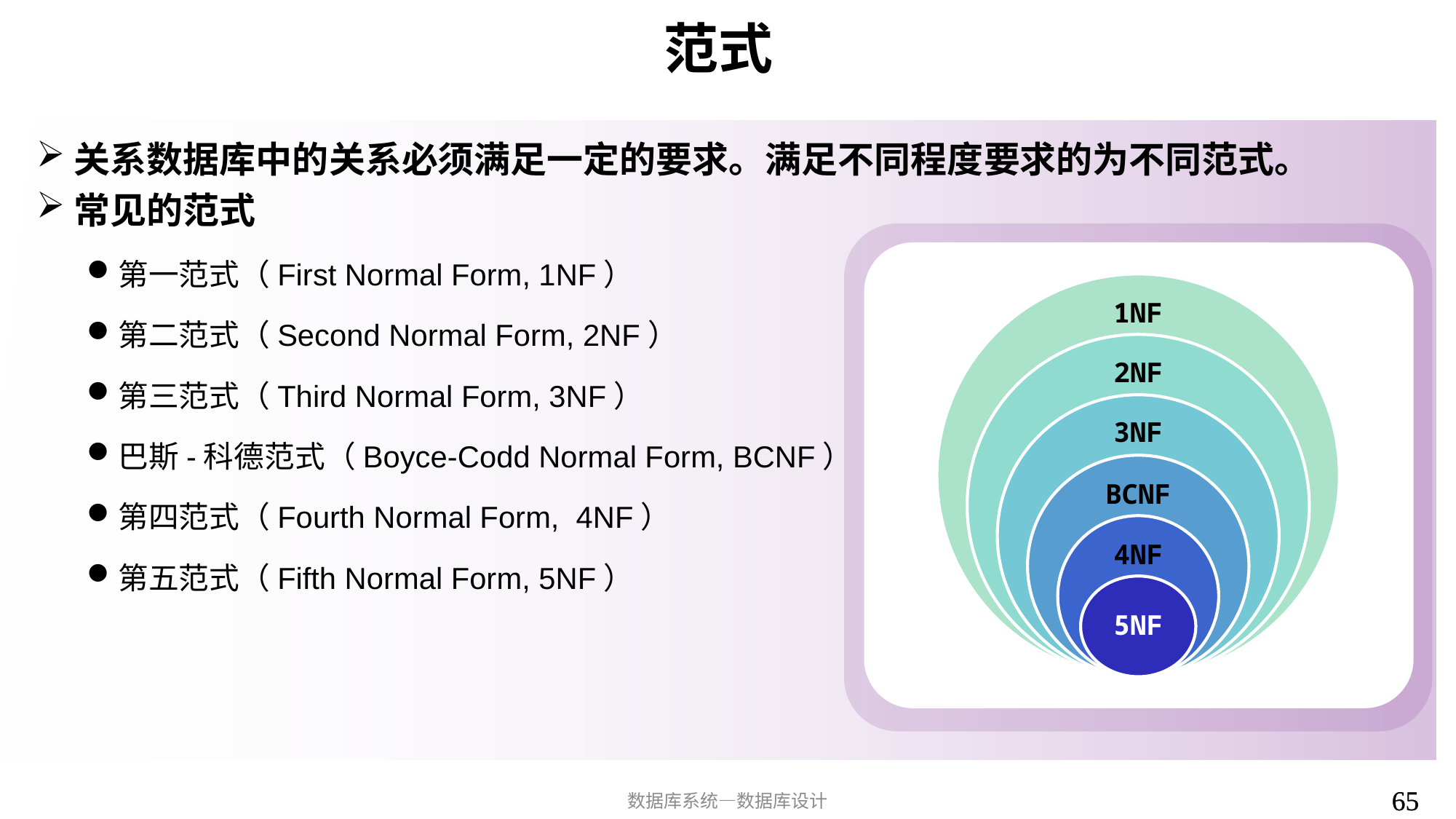

# 范式

关系数据库中的关系必须满足一定的要求。满足不同程度要求的为不同范式。
常见的范式
第一范式（First Normal Form, 1NF）
第二范式（Second Normal Form, 2NF）
第三范式（Third Normal Form, 3NF）
巴斯-科德范式（Boyce-Codd Normal Form, BCNF）
第四范式（Fourth Normal Form,  4NF）
第五范式（Fifth Normal Form, 5NF）

1NF
2NF
3NF
BCNF
4NF
5NF
65
65
数据库系统—数据库设计